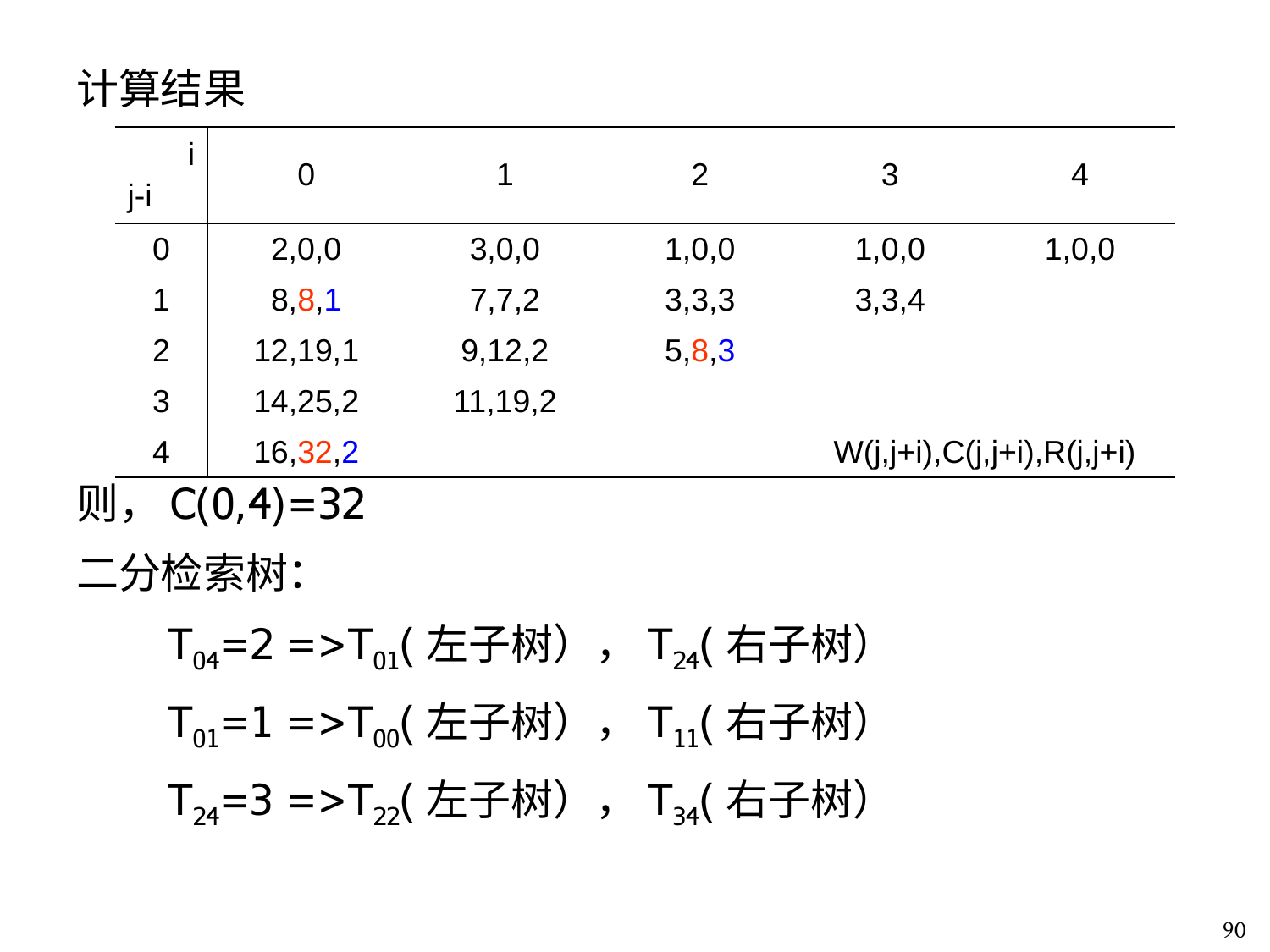

计算结果

则，C(0,4)=32
二分检索树：
       T04=2 =>T01(左子树），T24(右子树）
       T01=1 =>T00(左子树），T11(右子树）
       T24=3 =>T22(左子树），T34(右子树）
| i j-i | 0 | 1 | 2 | 3 | 4 |
| --- | --- | --- | --- | --- | --- |
| 0 | 2,0,0 | 3,0,0 | 1,0,0 | 1,0,0 | 1,0,0 |
| 1 | 8,8,1 | 7,7,2 | 3,3,3 | 3,3,4 |  |
| 2 | 12,19,1 | 9,12,2 | 5,8,3 |  |  |
| 3 | 14,25,2 | 11,19,2 |  |  |  |
| 4 | 16,32,2 |  |  | W(j,j+i),C(j,j+i),R(j,j+i) |  |
90